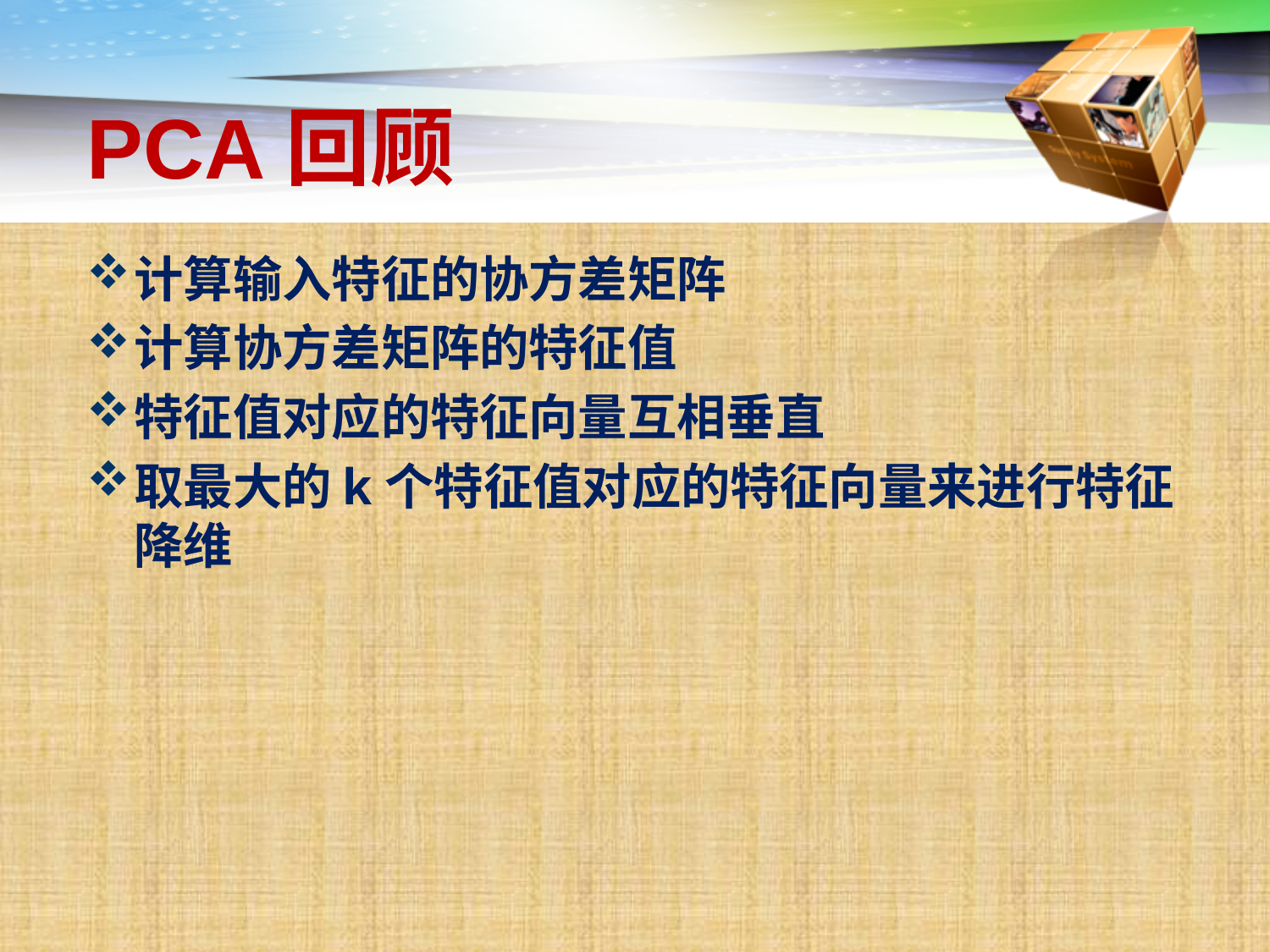

# PCA回顾
计算输入特征的协方差矩阵
计算协方差矩阵的特征值
特征值对应的特征向量互相垂直
取最大的k个特征值对应的特征向量来进行特征降维